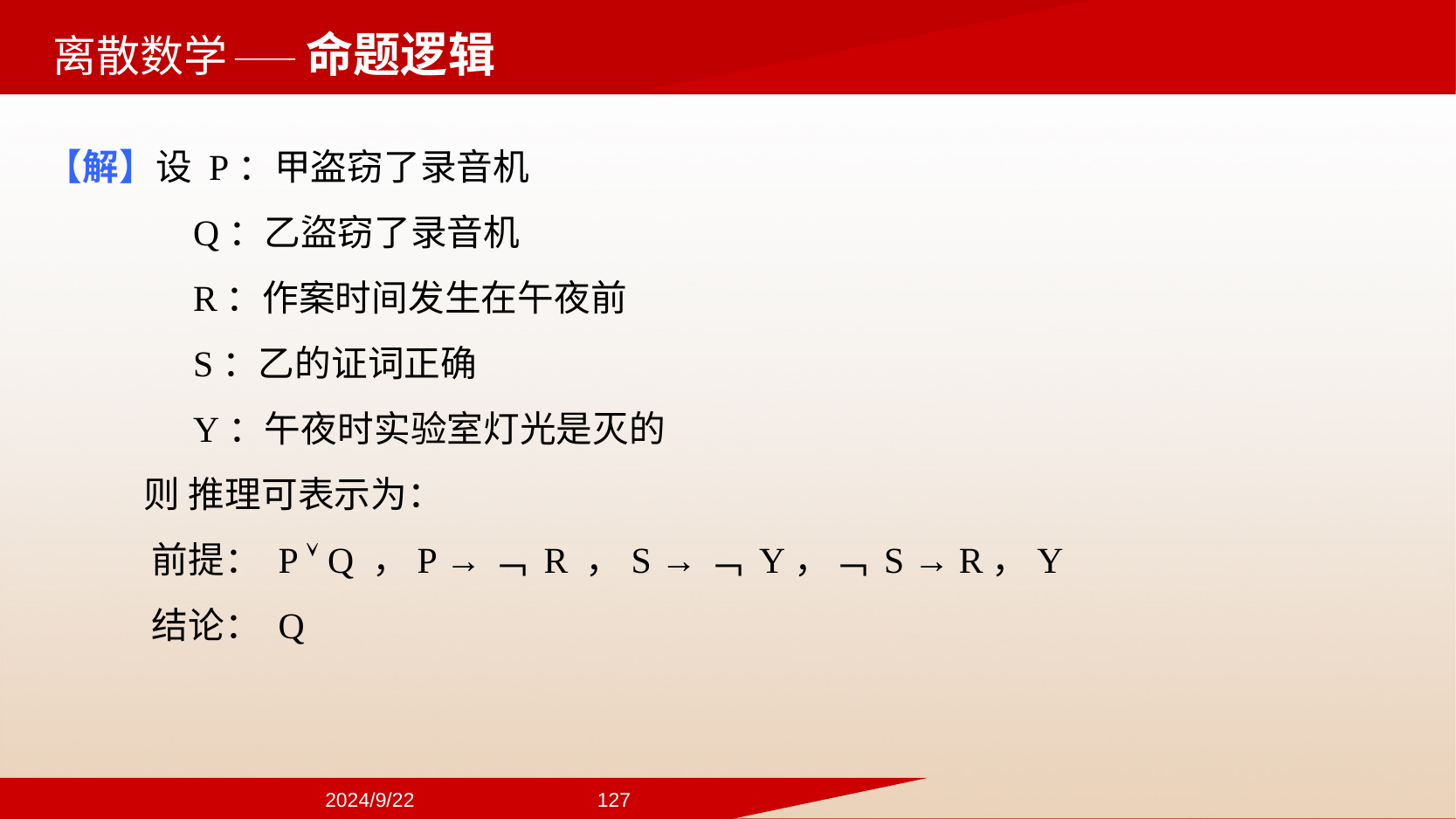

——命题逻辑
【解】设 P：甲盗窃了录音机
                Q：乙盜窃了录音机
                R：作案时间发生在午夜前
                S：乙的证词正确
                Y：午夜时实验室灯光是灭的
           则 推理可表示为：
            前提： P ∨ Q ，P →﹁ R ，S →﹁ Y，﹁ S → R，Y
            结论： Q
2024/9/22
127